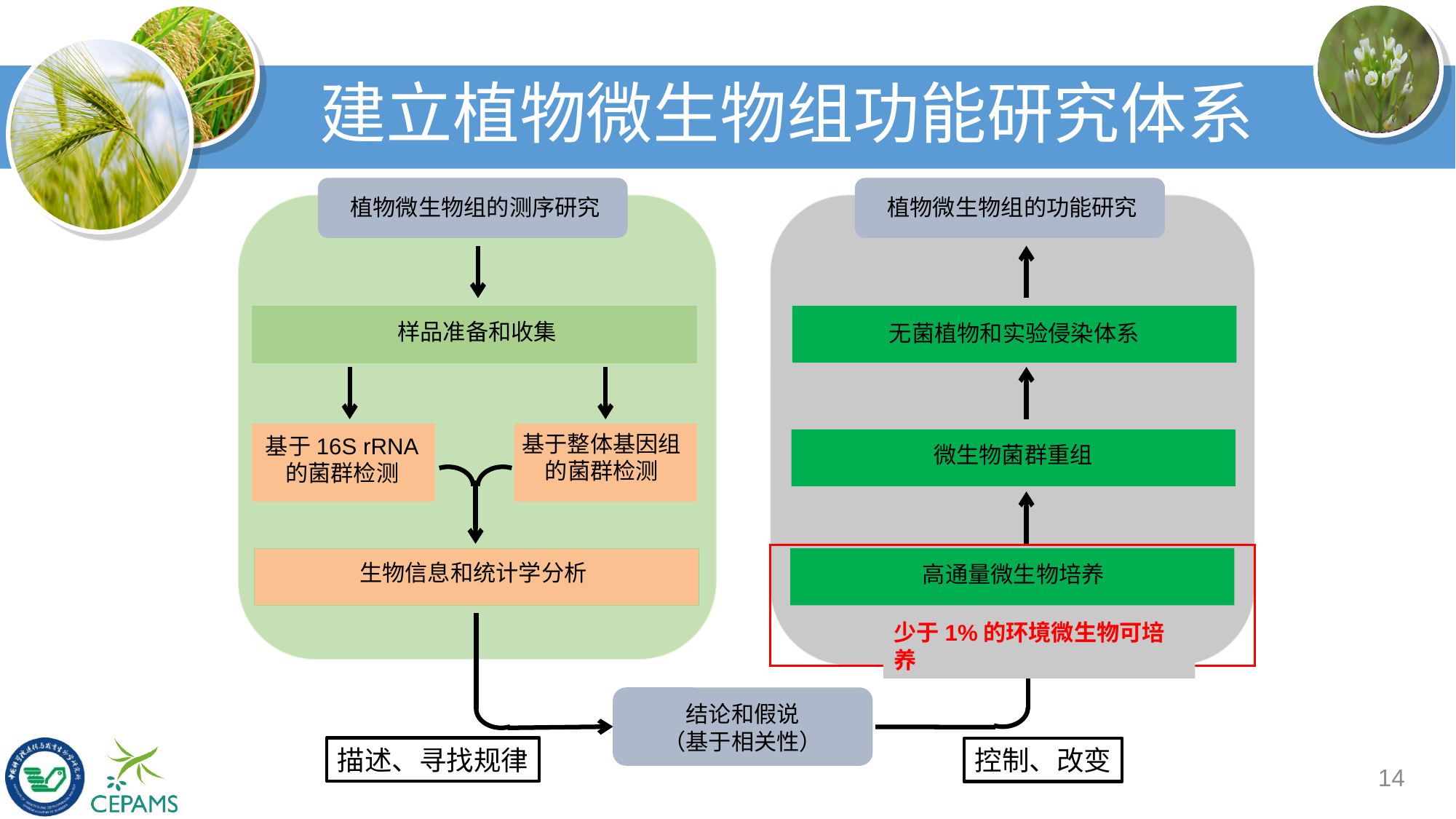

# 建立植物微生物组功能研究体系

植物微生物组的测序研究

植物微生物组的功能研究

样品准备和收集

无菌植物和实验侵染体系

基于整体基因组
的菌群检测
基于16S rRNA
的菌群检测

微生物菌群重组

生物信息和统计学分析

高通量微生物培养
少于1%的环境微生物可培养

结论和假说
（基于相关性）

描述、寻找规律
控制、改变
14